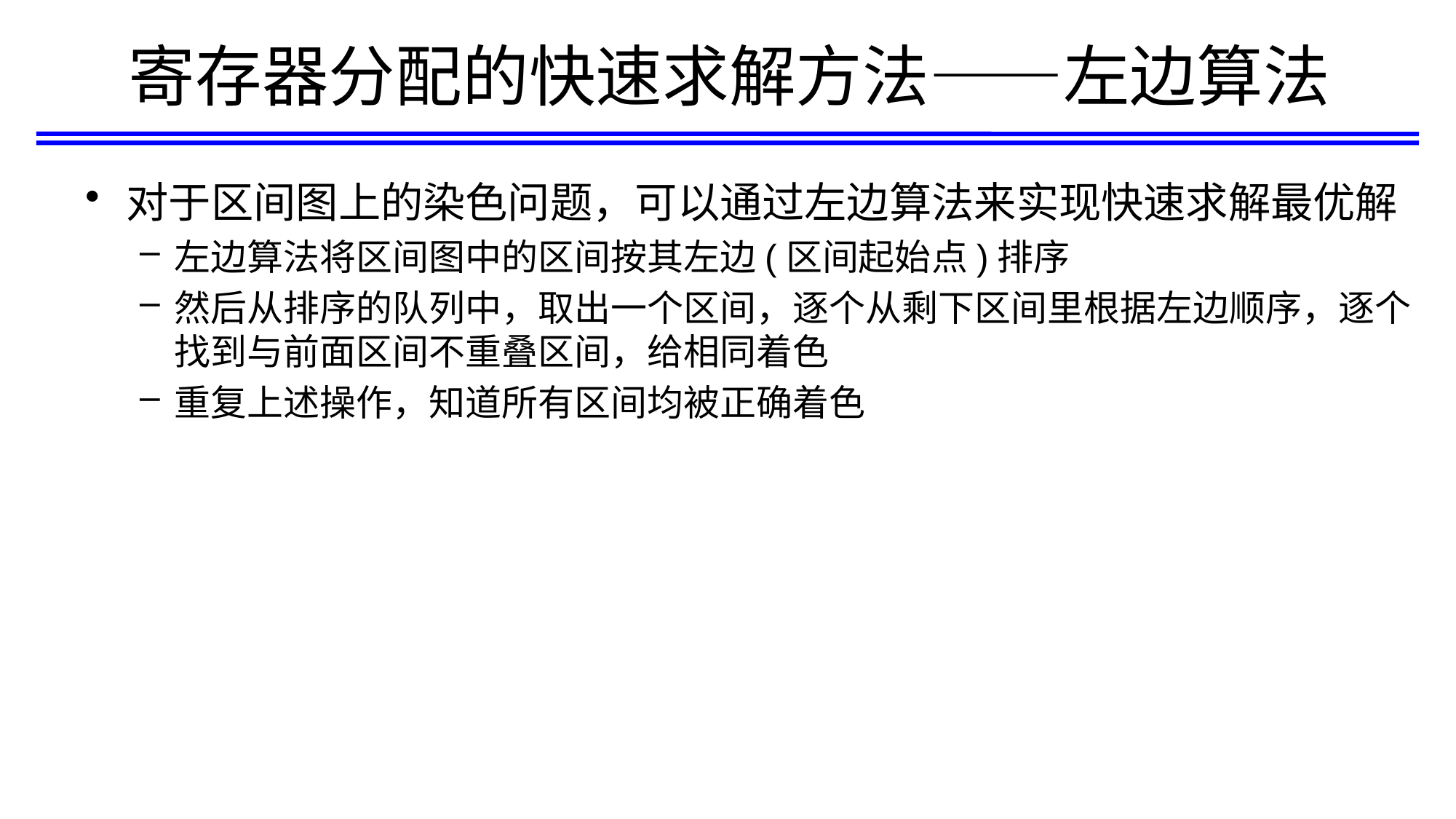

# 寄存器分配的快速求解方法——左边算法
对于区间图上的染色问题，可以通过左边算法来实现快速求解最优解
左边算法将区间图中的区间按其左边(区间起始点)排序
然后从排序的队列中，取出一个区间，逐个从剩下区间里根据左边顺序，逐个找到与前面区间不重叠区间，给相同着色
重复上述操作，知道所有区间均被正确着色